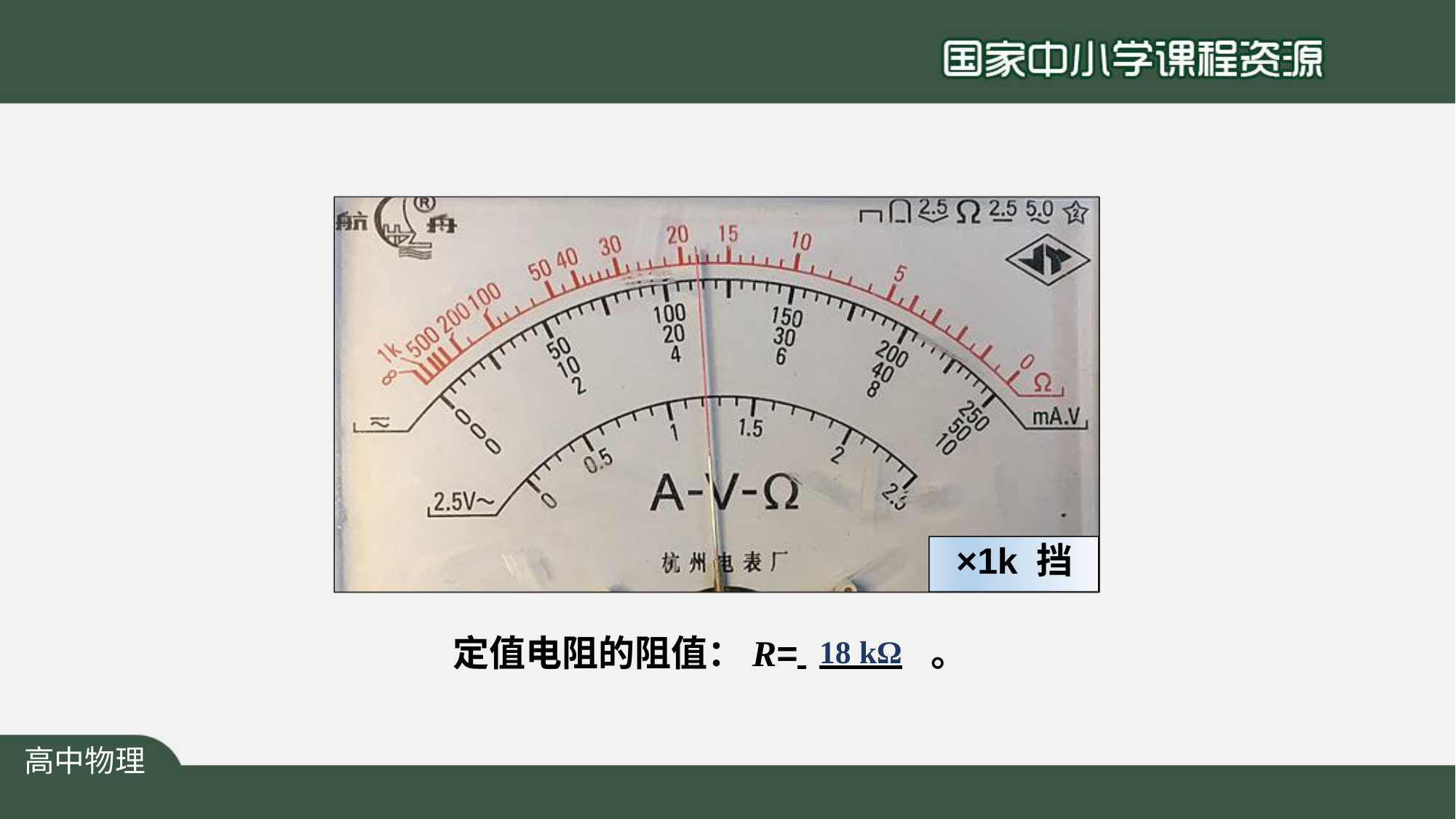

×1k 挡
定值电阻的阻值：R= 18 kΩ	。

高中物理